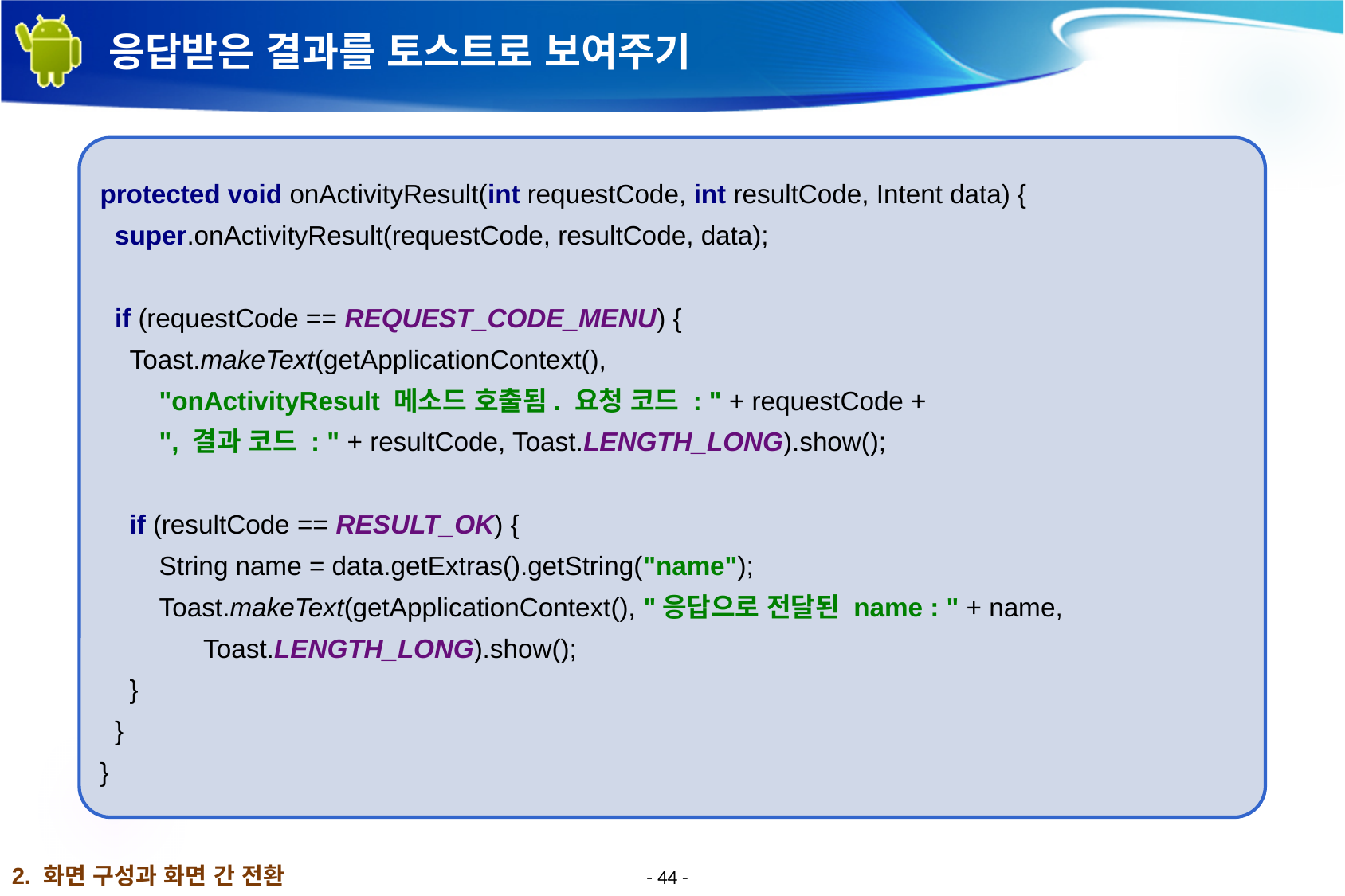

# 응답받은 결과를 토스트로 보여주기
protected void onActivityResult(int requestCode, int resultCode, Intent data) {
  super.onActivityResult(requestCode, resultCode, data);
  if (requestCode == REQUEST_CODE_MENU) {
    Toast.makeText(getApplicationContext(),
        "onActivityResult 메소드 호출됨. 요청 코드 : " + requestCode +
        ", 결과 코드 : " + resultCode, Toast.LENGTH_LONG).show();
    if (resultCode == RESULT_OK) {
        String name = data.getExtras().getString("name");
        Toast.makeText(getApplicationContext(), "응답으로 전달된 name : " + name,
              Toast.LENGTH_LONG).show();
    }
  }
}
2. 화면 구성과 화면 간 전환